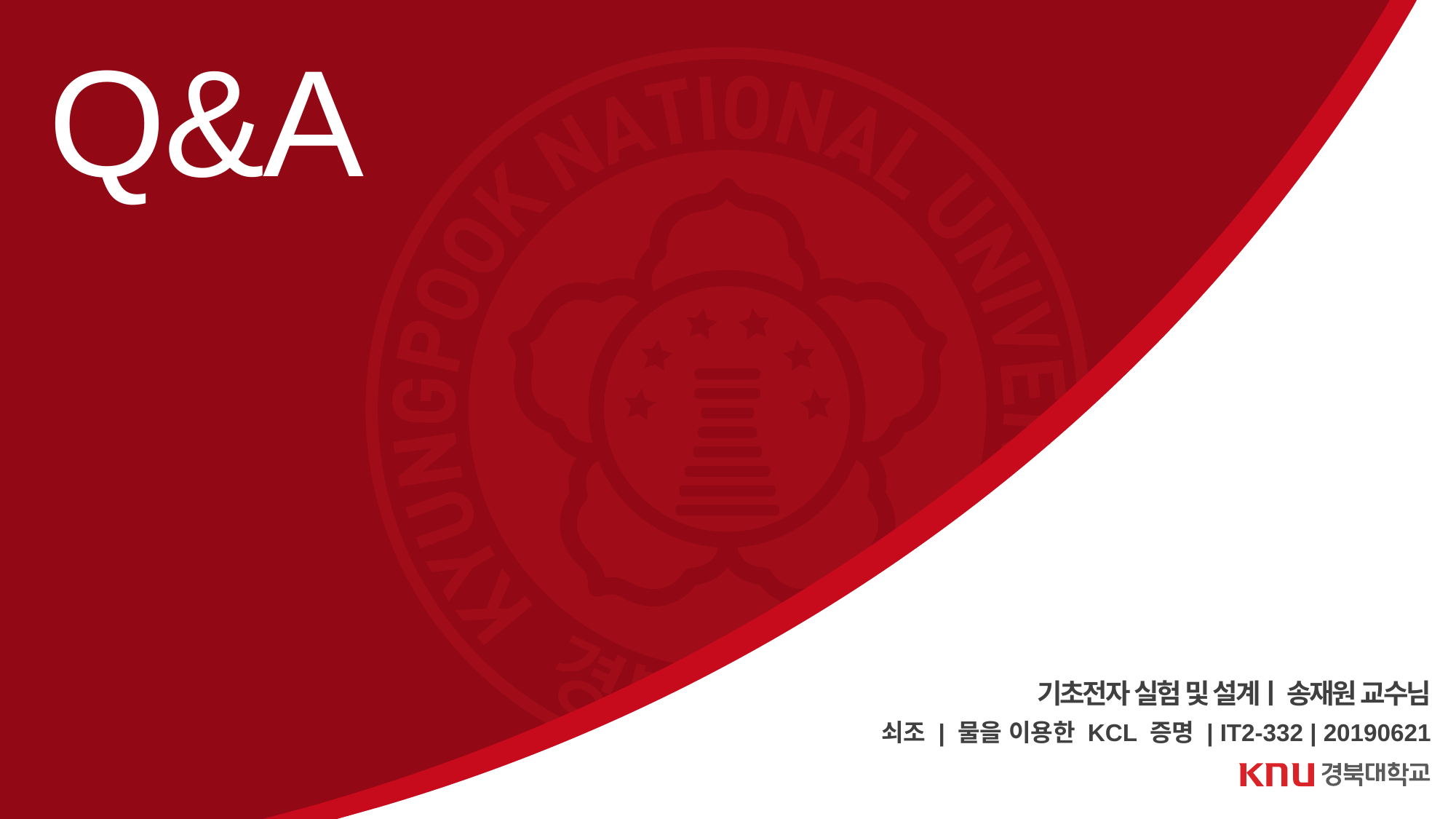

Q&A
기초전자 실험 및 설계ㅣ 송재원 교수님
쇠조 | 물을 이용한 KCL 증명 | IT2-332 | 20190621